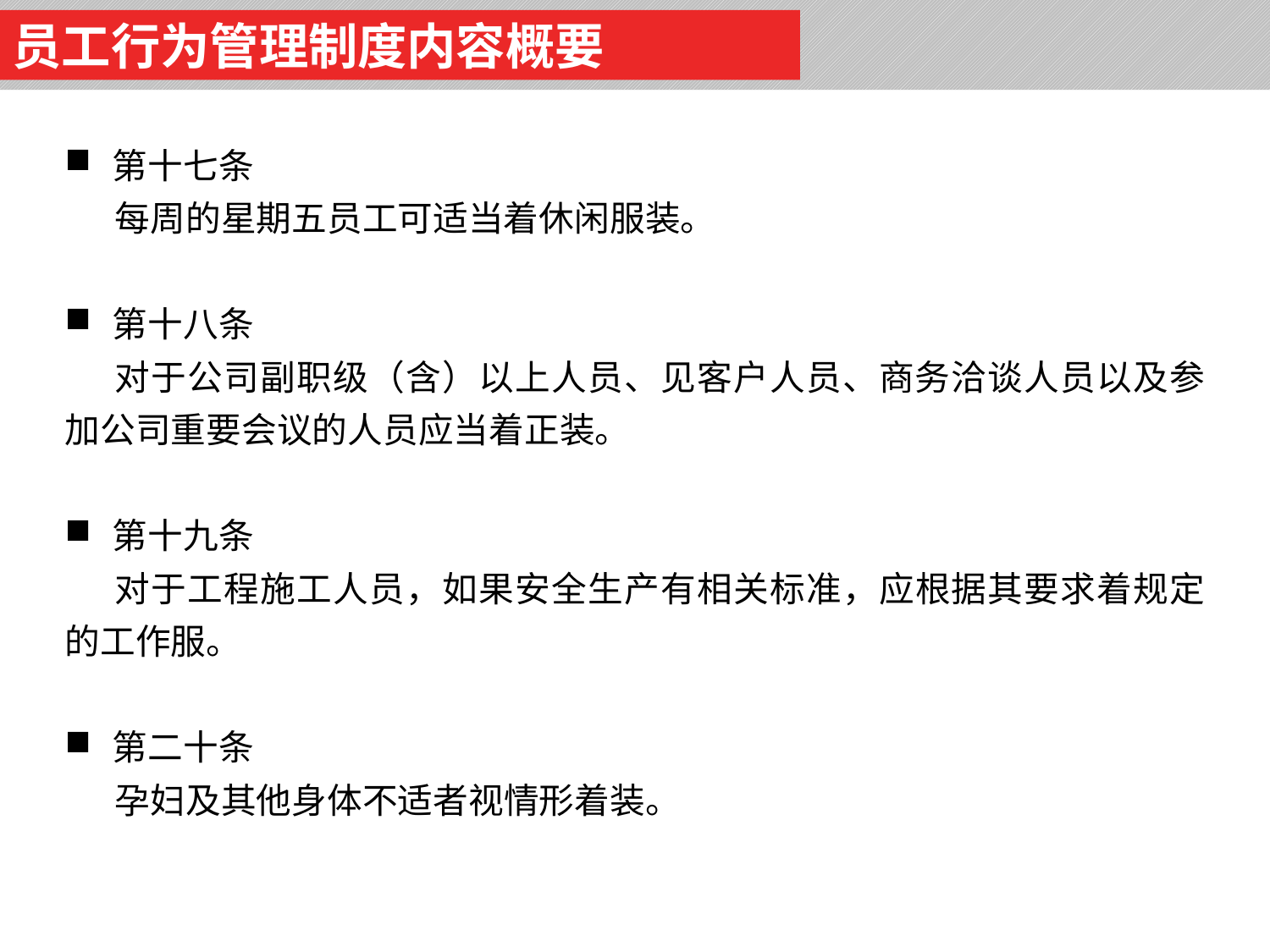

员工行为管理制度内容概要
第十七条
每周的星期五员工可适当着休闲服装。

第十八条
对于公司副职级（含）以上人员、见客户人员、商务洽谈人员以及参加公司重要会议的人员应当着正装。

第十九条
对于工程施工人员，如果安全生产有相关标准，应根据其要求着规定的工作服。

第二十条
孕妇及其他身体不适者视情形着装。